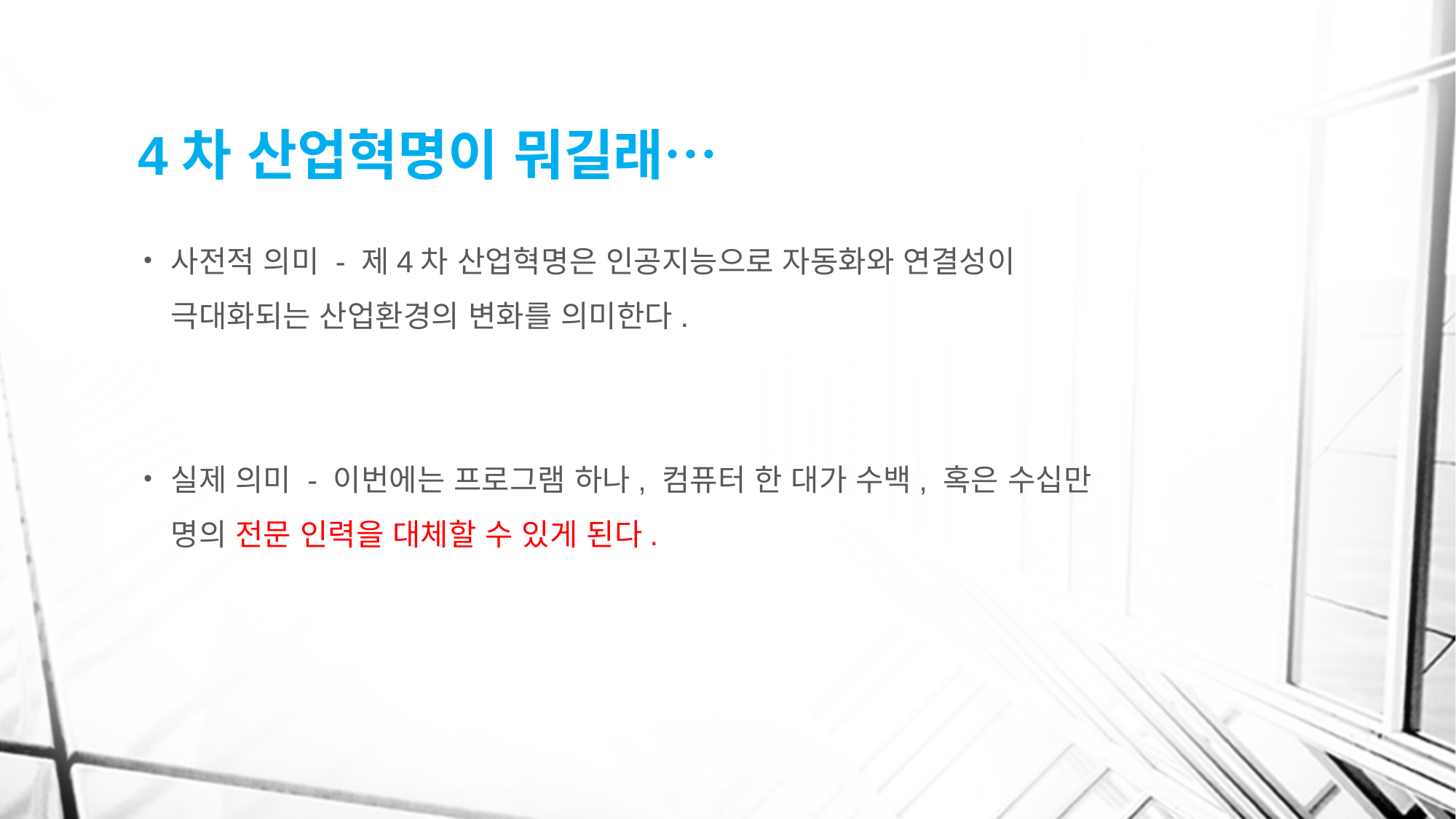

# 4차 산업혁명이 뭐길래…
사전적 의미 - 제4차 산업혁명은 인공지능으로 자동화와 연결성이 극대화되는 산업환경의 변화를 의미한다.

실제 의미 - 이번에는 프로그램 하나, 컴퓨터 한 대가 수백, 혹은 수십만 명의 전문 인력을 대체할 수 있게 된다.